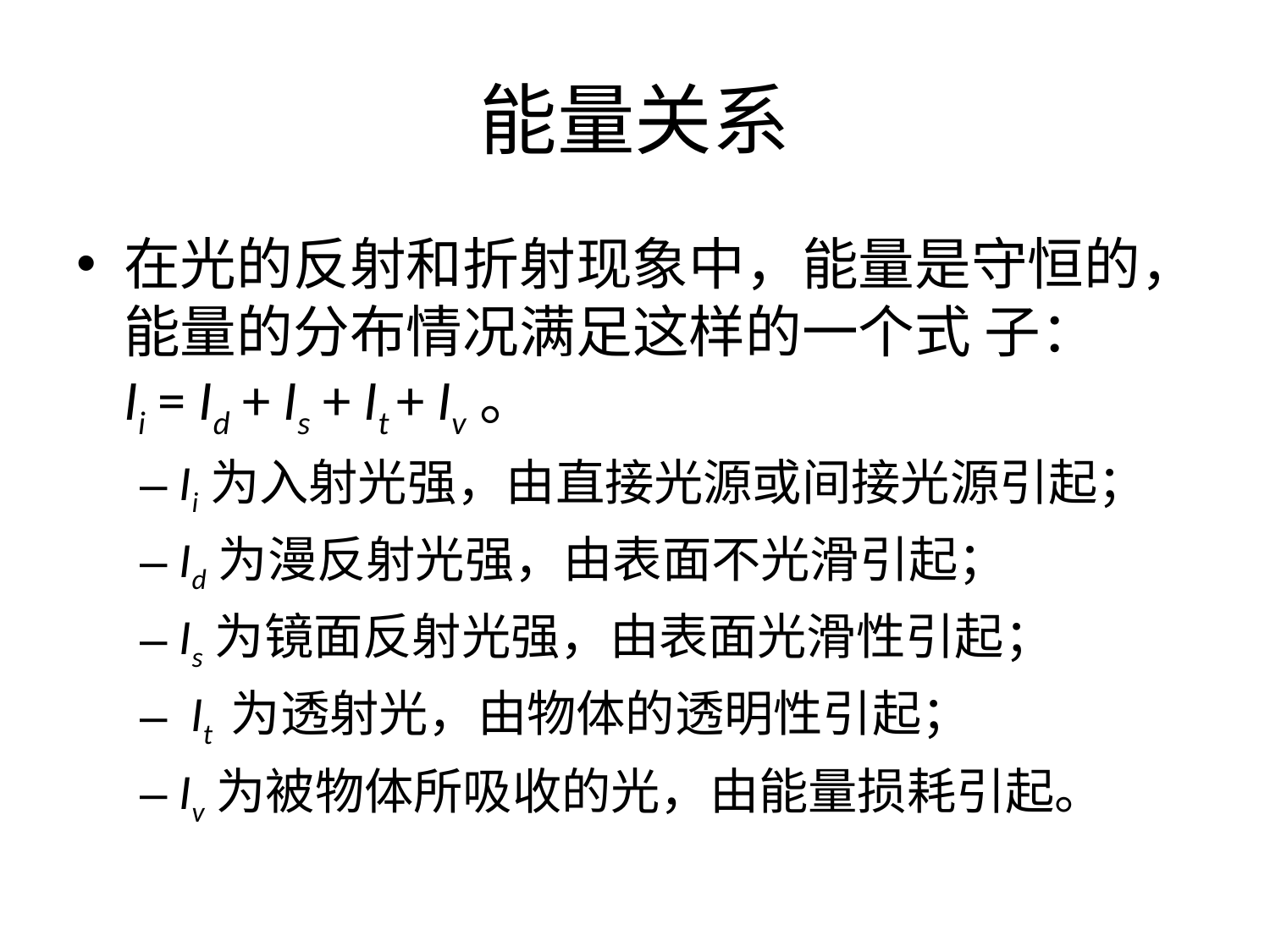

# 能量关系
在光的反射和折射现象中，能量是守恒的，能量的分布情况满足这样的一个式 子：Ii = Id + Is + It + Iv。
Ii为入射光强，由直接光源或间接光源引起；
Id为漫反射光强，由表面不光滑引起；
Is为镜面反射光强，由表面光滑性引起；
 It 为透射光，由物体的透明性引起；
Iv为被物体所吸收的光，由能量损耗引起。